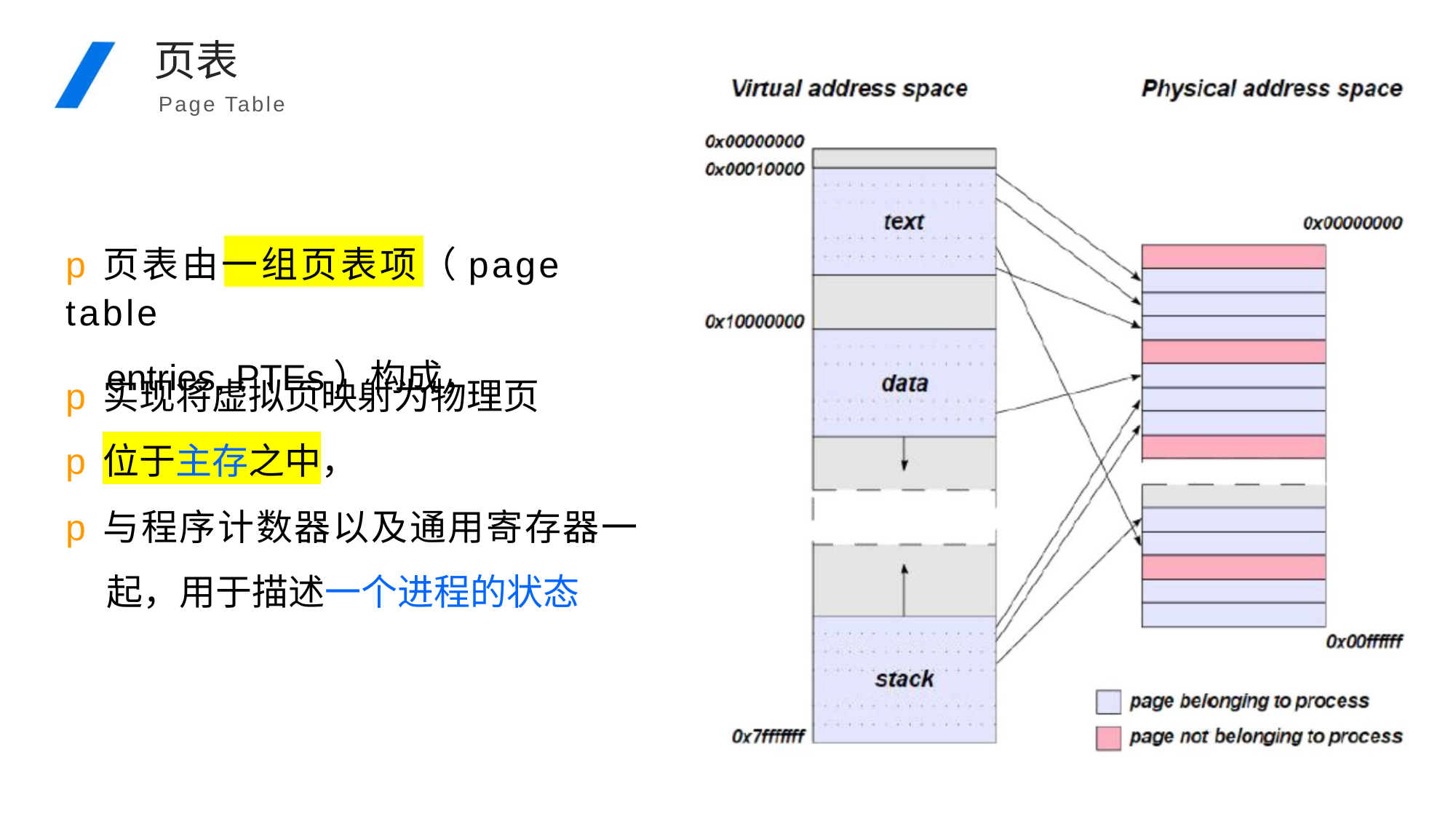

页表
Page Table
p页表由一组页表项（page table
entries, PTEs）构成，
p实现将虚拟页映射为物理页
p位于主存之中，
p与程序计数器以及通用寄存器一
起，用于描述一个进程的状态